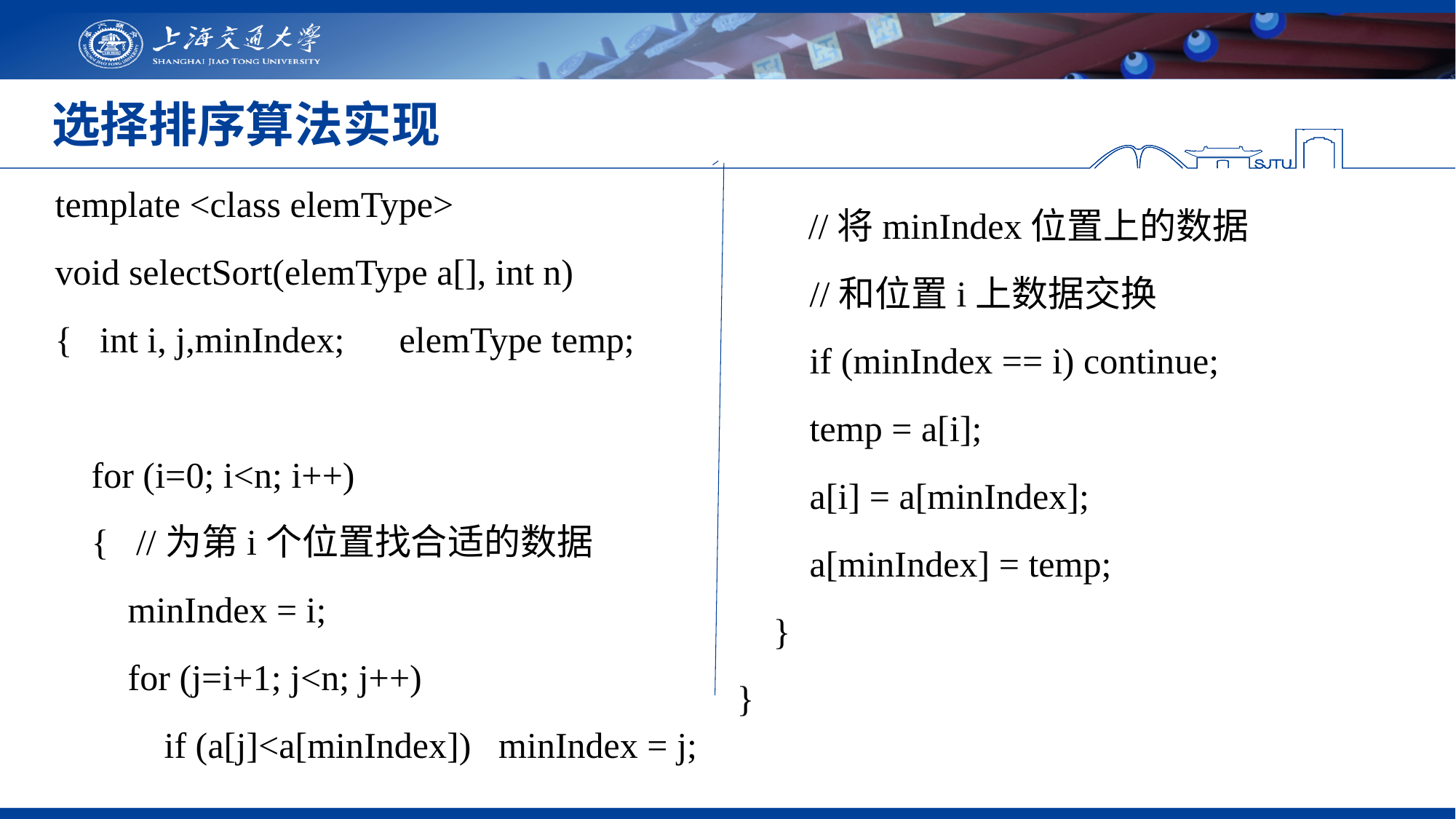

# 选择排序算法实现
template <class elemType>
void selectSort(elemType a[], int n)
{   int i, j,minIndex;      elemType temp;

    for (i=0; i<n; i++)
    {   //为第i个位置找合适的数据
        minIndex = i;
        for (j=i+1; j<n; j++)
            if (a[j]<a[minIndex])   minIndex = j;
        //将minIndex位置上的数据
        //和位置i上数据交换
        if (minIndex == i) continue;
        temp = a[i];
        a[i] = a[minIndex];
        a[minIndex] = temp;
    }
}